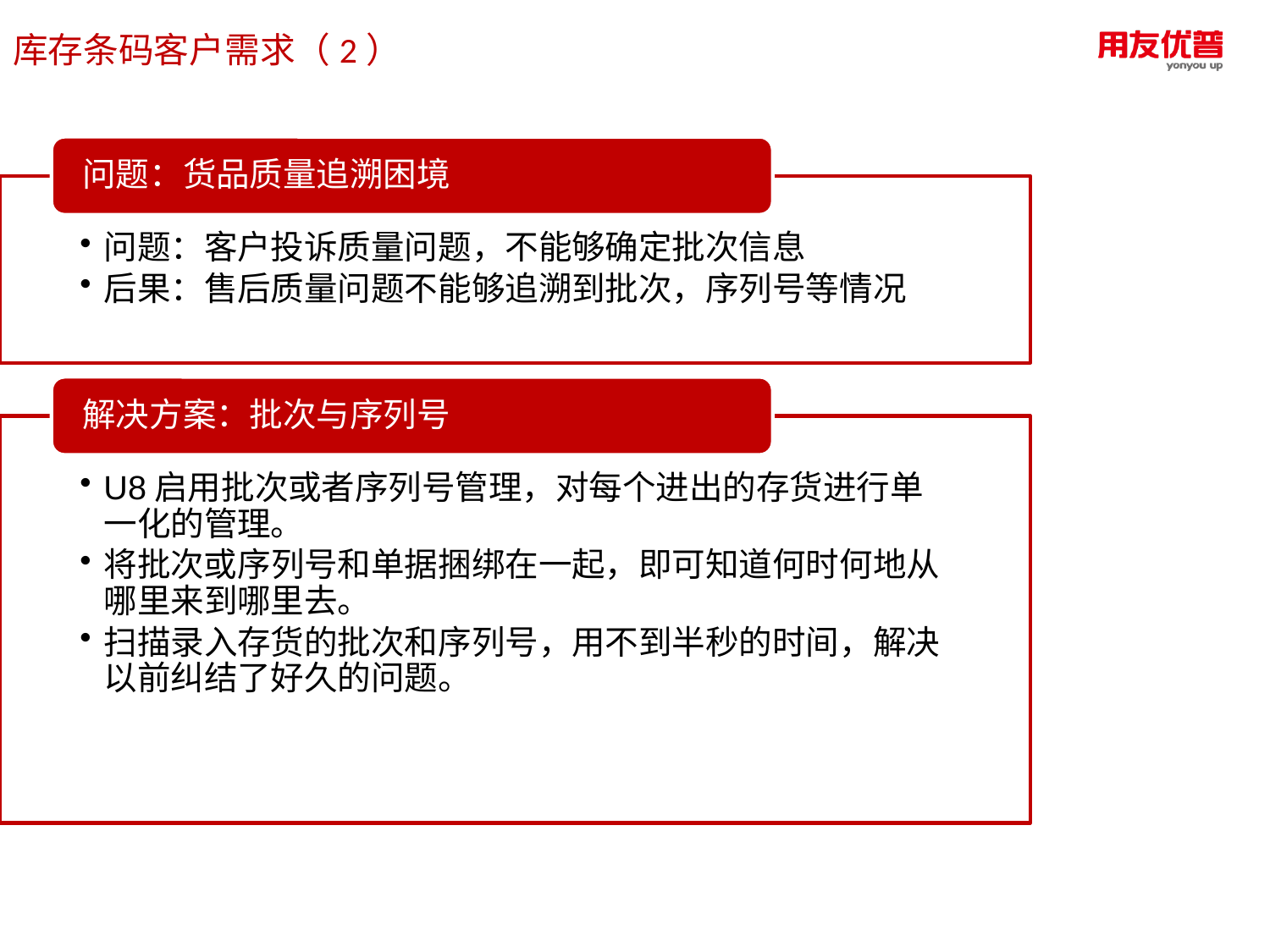

库存条码客户需求（2）
问题：客户投诉质量问题，不能够确定批次信息
后果：售后质量问题不能够追溯到批次，序列号等情况
问题：货品质量追溯困境
U8启用批次或者序列号管理，对每个进出的存货进行单一化的管理。
将批次或序列号和单据捆绑在一起，即可知道何时何地从哪里来到哪里去。
扫描录入存货的批次和序列号，用不到半秒的时间，解决以前纠结了好久的问题。
解决方案：批次与序列号